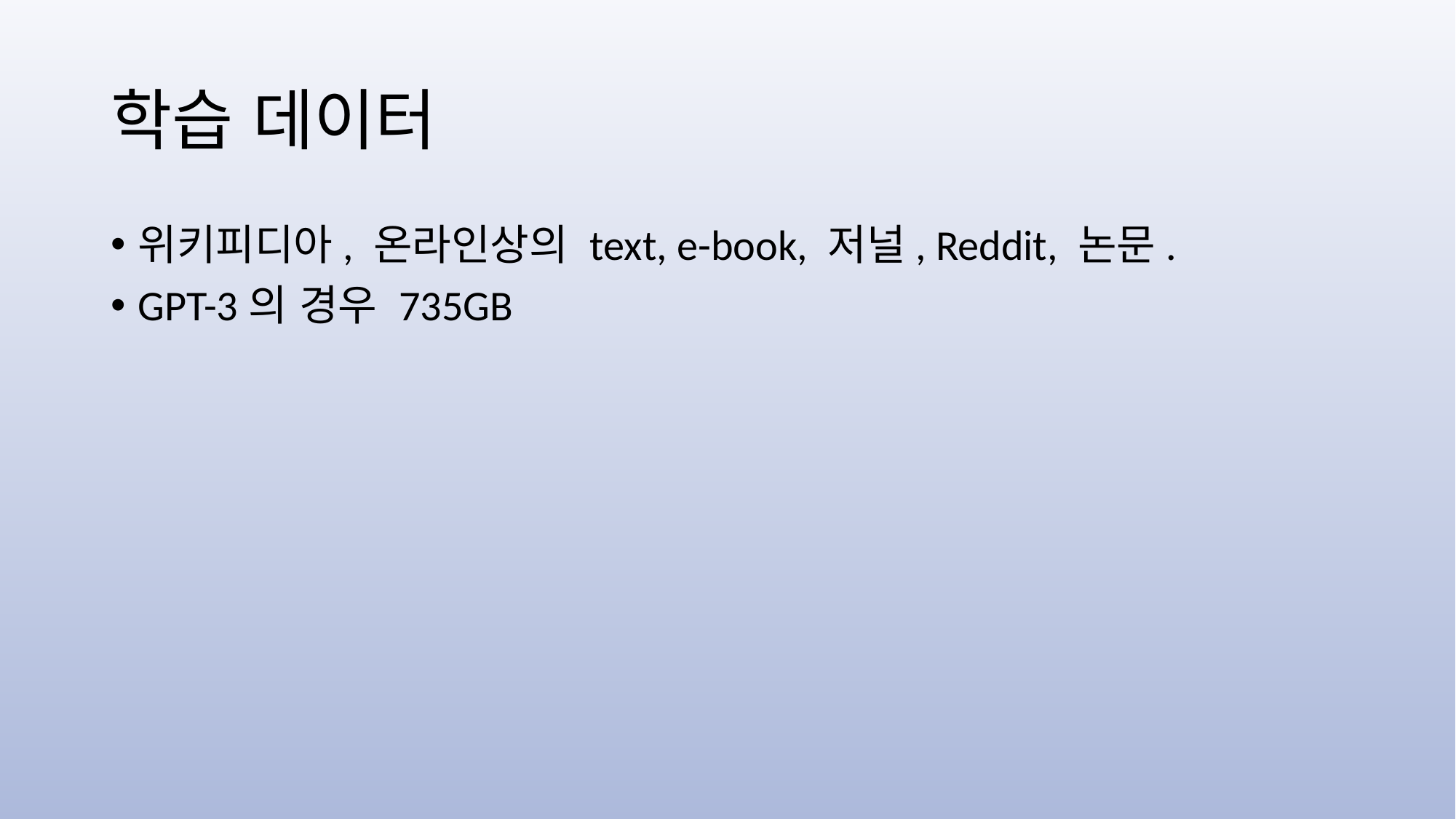

# 학습 데이터
위키피디아, 온라인상의 text, e-book, 저널, Reddit, 논문.
GPT-3의 경우 735GB